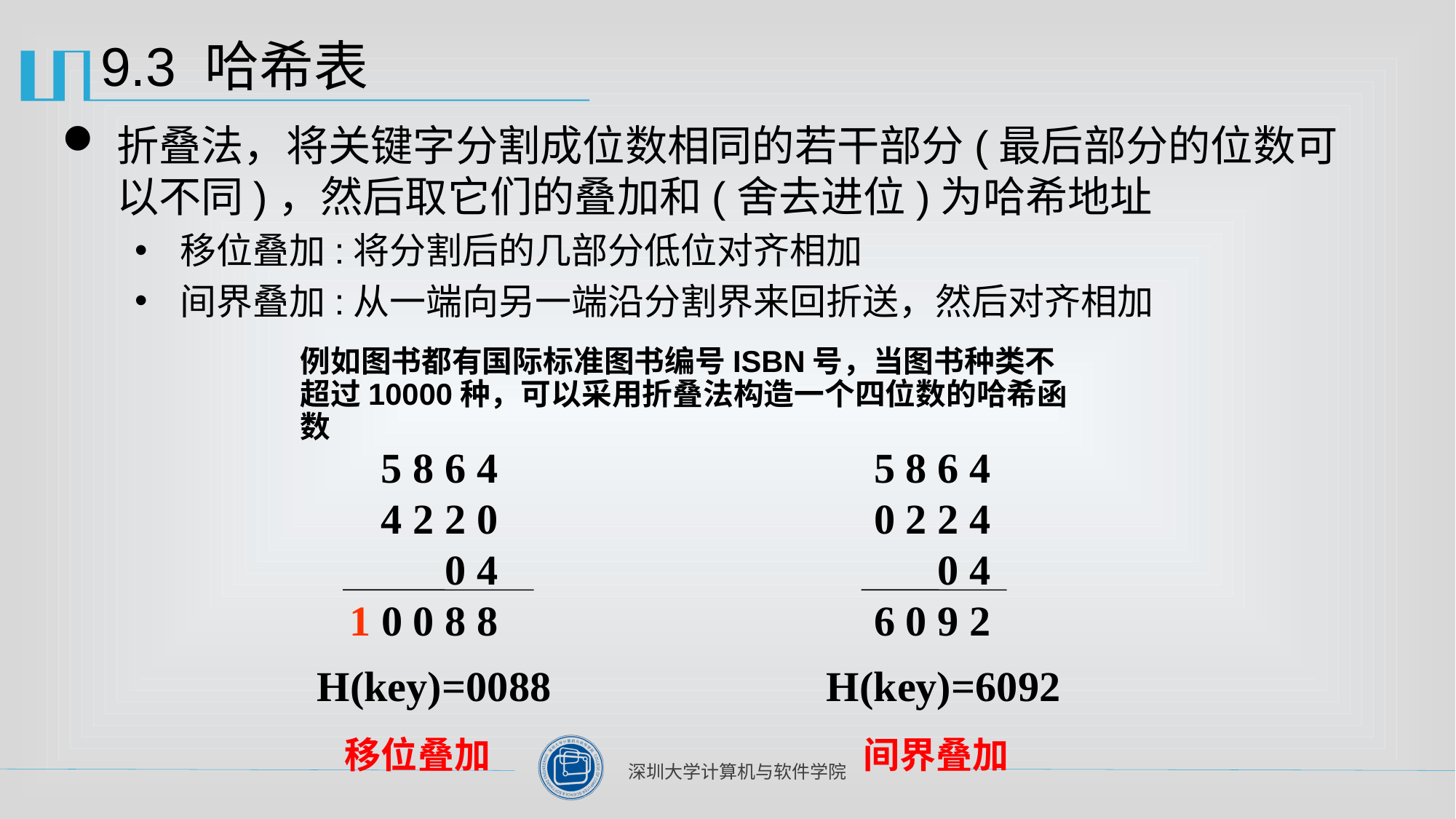

# 9.3 哈希表
折叠法，将关键字分割成位数相同的若干部分(最后部分的位数可以不同)，然后取它们的叠加和(舍去进位)为哈希地址
移位叠加:将分割后的几部分低位对齐相加
间界叠加:从一端向另一端沿分割界来回折送，然后对齐相加
例如图书都有国际标准图书编号ISBN号，当图书种类不超过10000种，可以采用折叠法构造一个四位数的哈希函数
5 8 6 4
4 2 2 0
0 4
1 0 0 8 8

H(key)=0088
移位叠加
5 8 6 4
0 2 2 4
0 4
 6 0 9 2

H(key)=6092
间界叠加
123